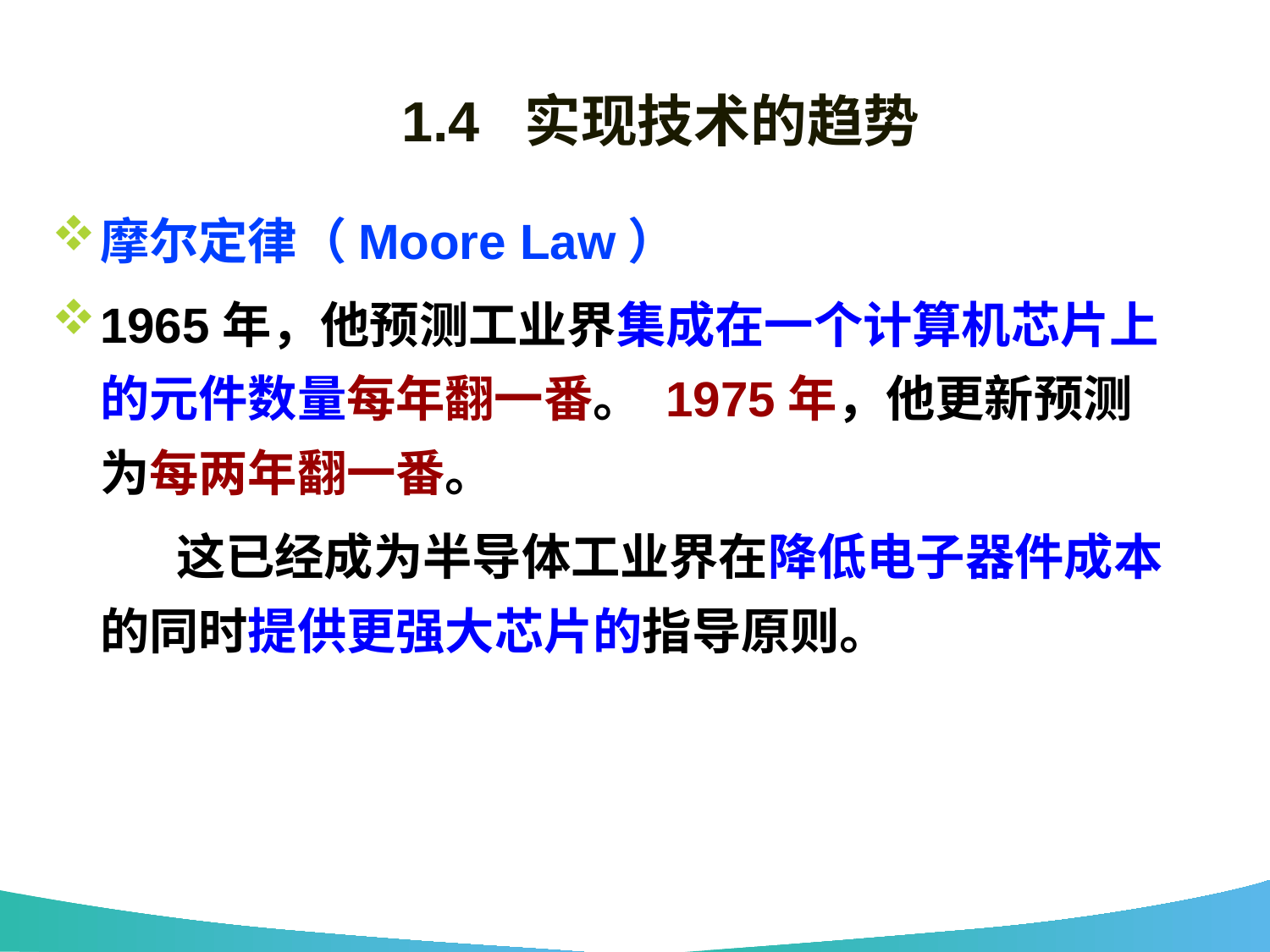

# 1.4  实现技术的趋势
摩尔定律（Moore Law）
1965年，他预测工业界集成在一个计算机芯片上的元件数量每年翻一番。 1975年，他更新预测为每两年翻一番。
          这已经成为半导体工业界在降低电子器件成本的同时提供更强大芯片的指导原则。